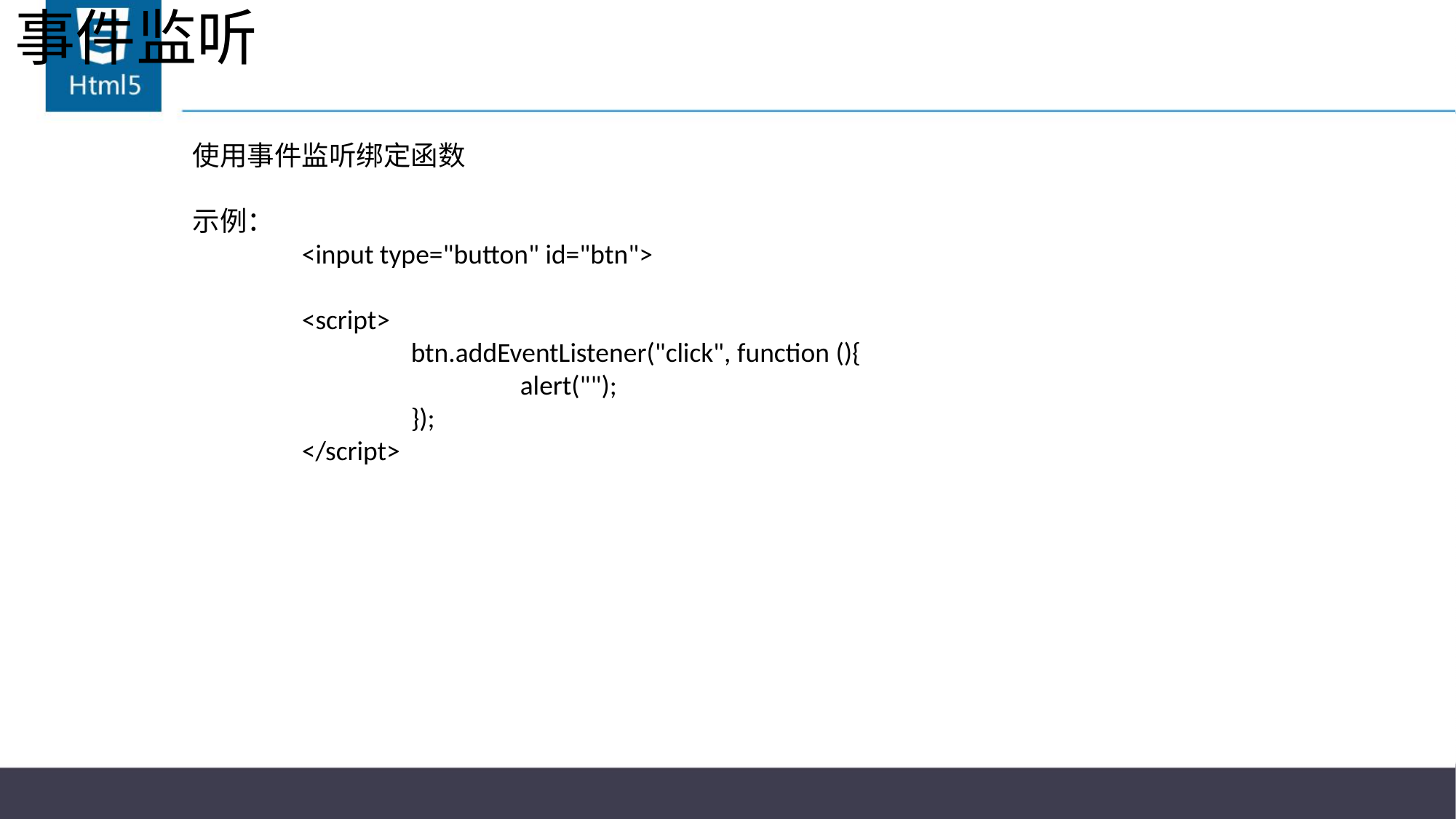

# 事件监听
使用事件监听绑定函数

示例：
	<input type="button" id="btn">

	<script>
		btn.addEventListener("click", function (){
			alert("");
		});
	</script>